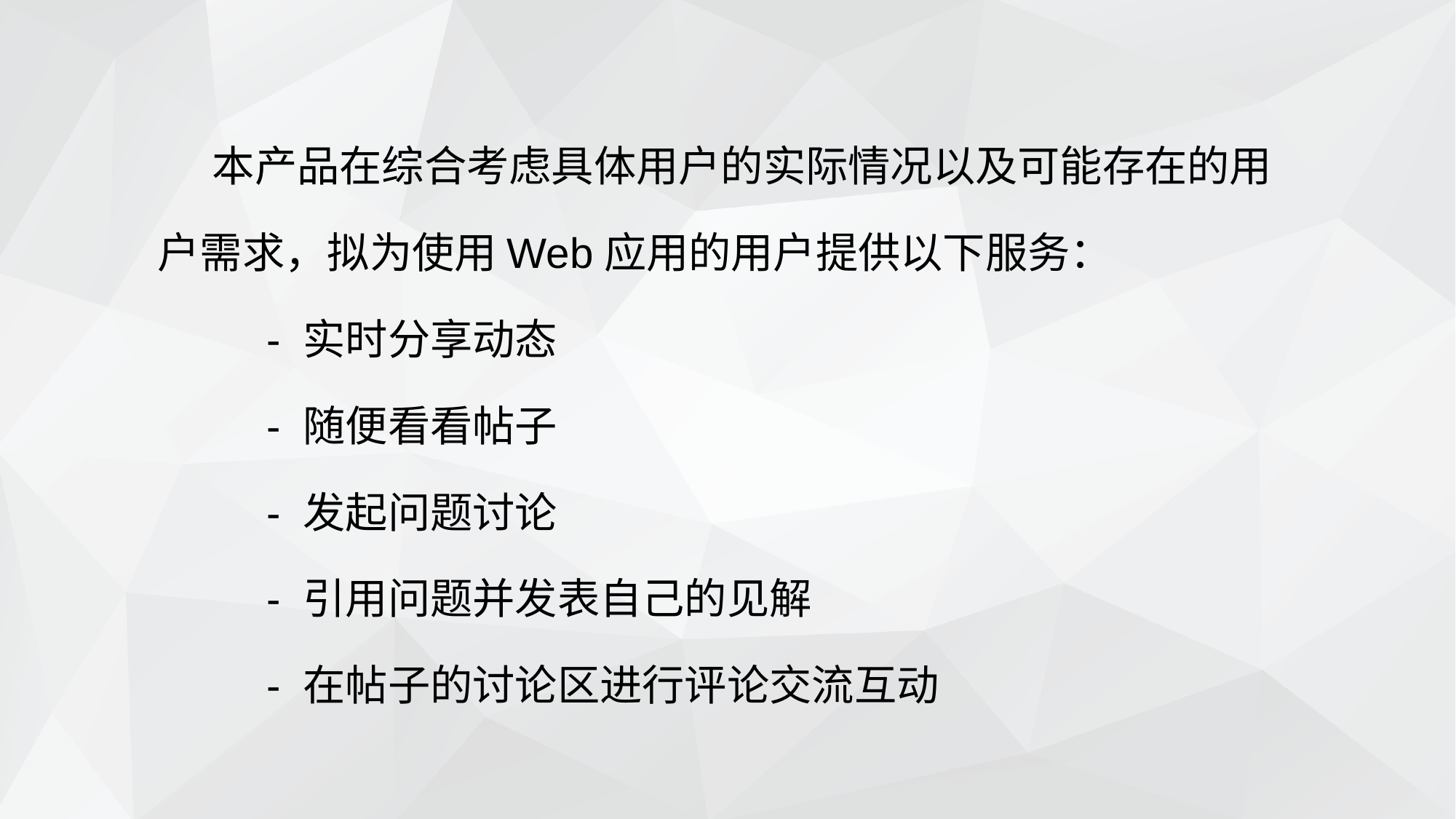

本产品在综合考虑具体用户的实际情况以及可能存在的用户需求，拟为使用Web应用的用户提供以下服务：
	- 实时分享动态
	- 随便看看帖子
	- 发起问题讨论
	- 引用问题并发表自己的见解
	- 在帖子的讨论区进行评论交流互动